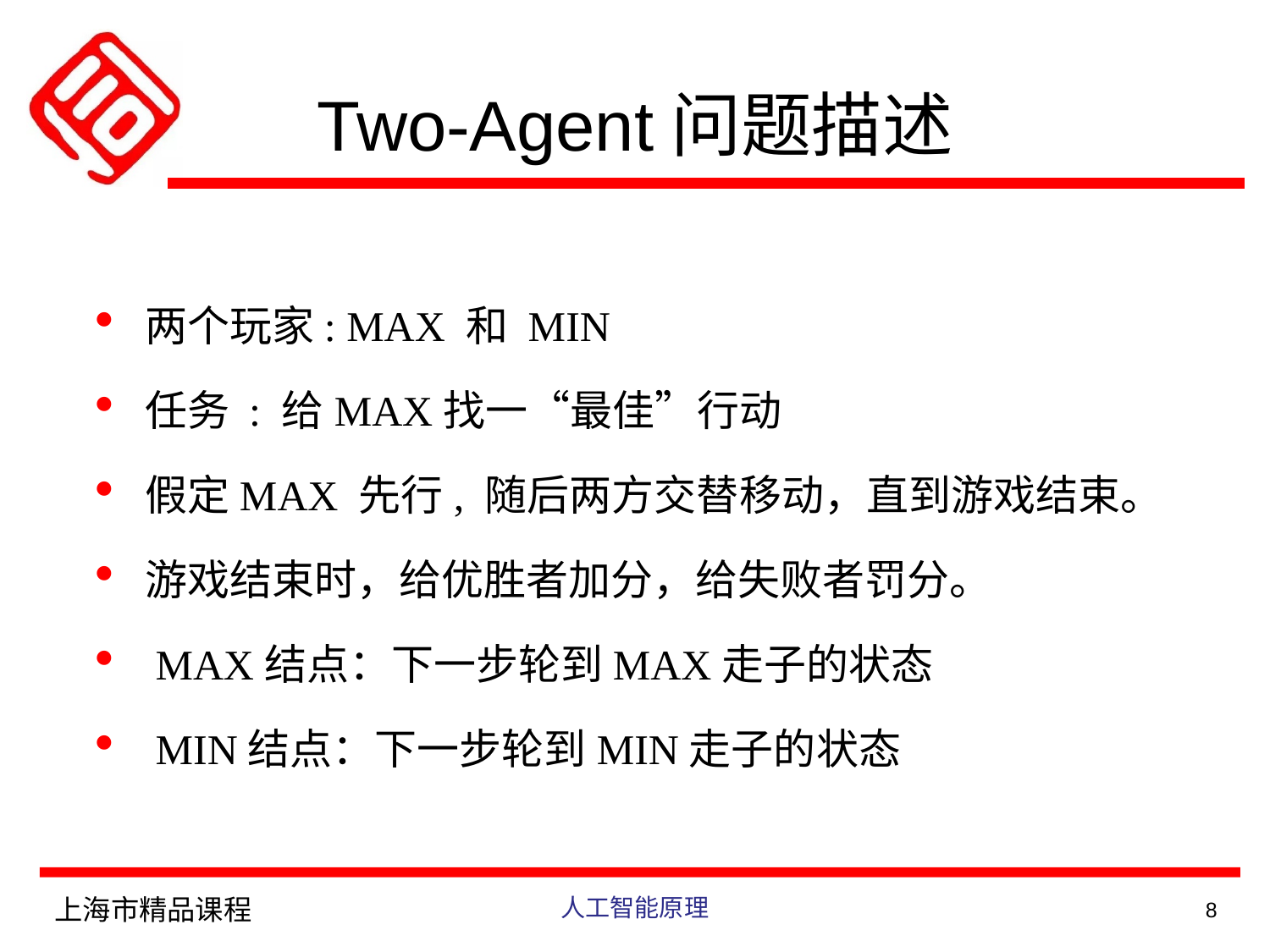

Two-Agent问题描述
两个玩家: MAX 和 MIN
任务 : 给MAX找一“最佳”行动
假定MAX 先行, 随后两方交替移动，直到游戏结束。
游戏结束时，给优胜者加分，给失败者罚分。
 MAX结点：下一步轮到MAX走子的状态
 MIN结点：下一步轮到MIN走子的状态
上海市精品课程
人工智能原理
8